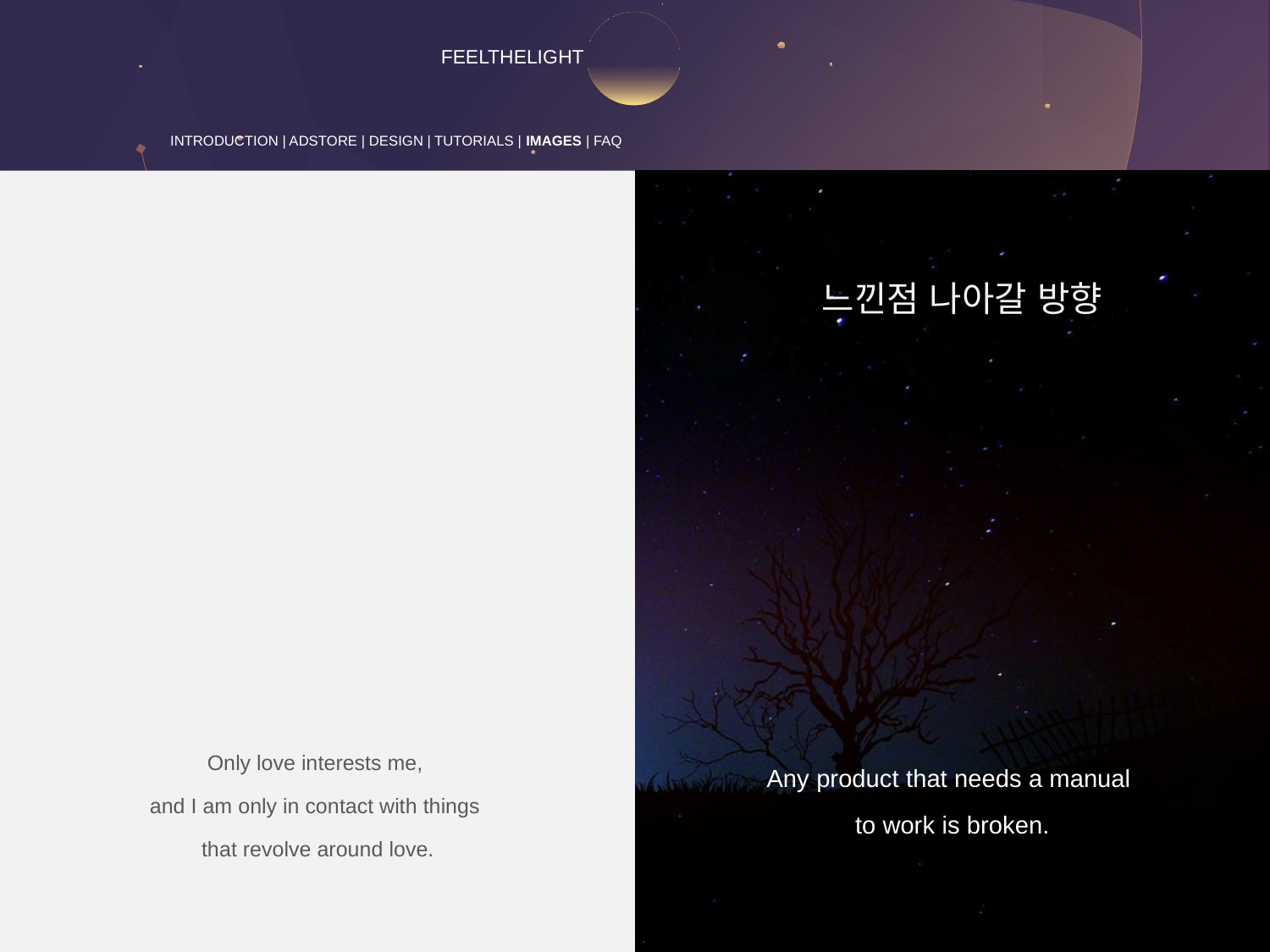

# FEELTHELIGHT
INTRODUCTION | ADSTORE | DESIGN | TUTORIALS | IMAGES | FAQ

Only love interests me,
and I am only in contact with things
that revolve around love.

Any product that needs a manual
to work is broken.

느낀점 나아갈 방향
11